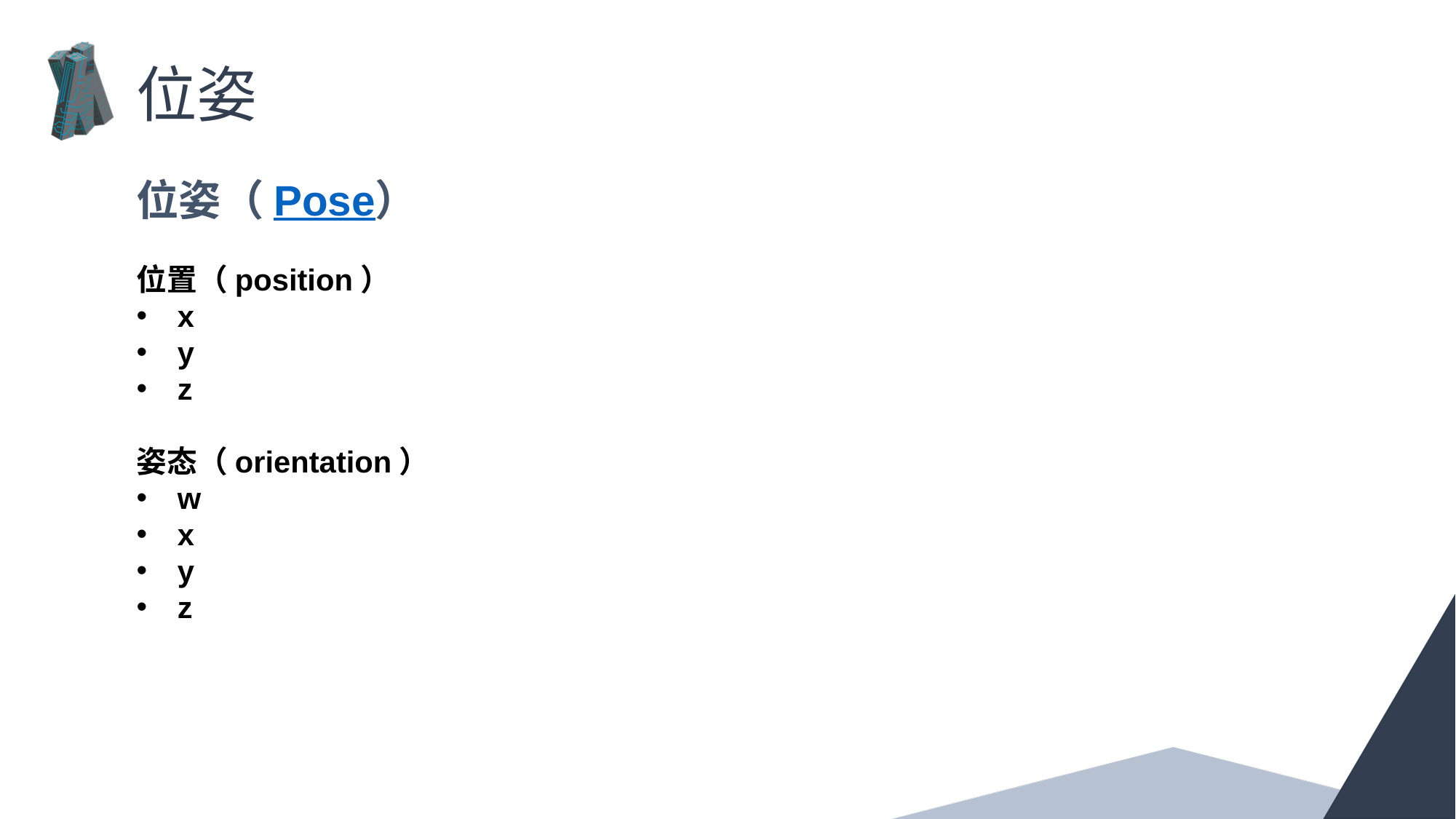

位姿
位姿（Pose）

位置（position）
x
y
z

姿态（orientation）
w
x
y
z